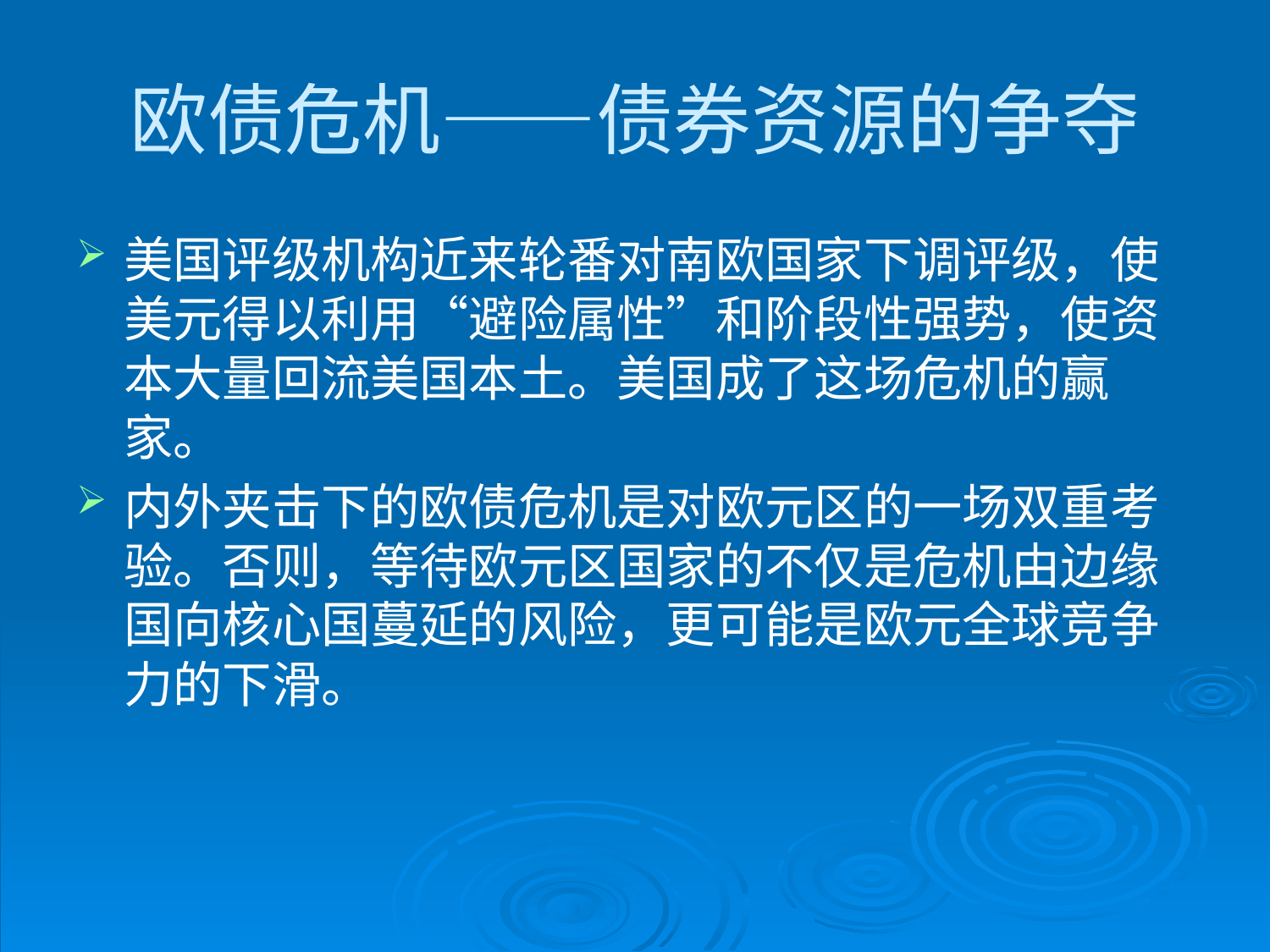

# 欧债危机——债券资源的争夺
美国评级机构近来轮番对南欧国家下调评级，使美元得以利用“避险属性”和阶段性强势，使资本大量回流美国本土。美国成了这场危机的赢家。
内外夹击下的欧债危机是对欧元区的一场双重考验。否则，等待欧元区国家的不仅是危机由边缘国向核心国蔓延的风险，更可能是欧元全球竞争力的下滑。